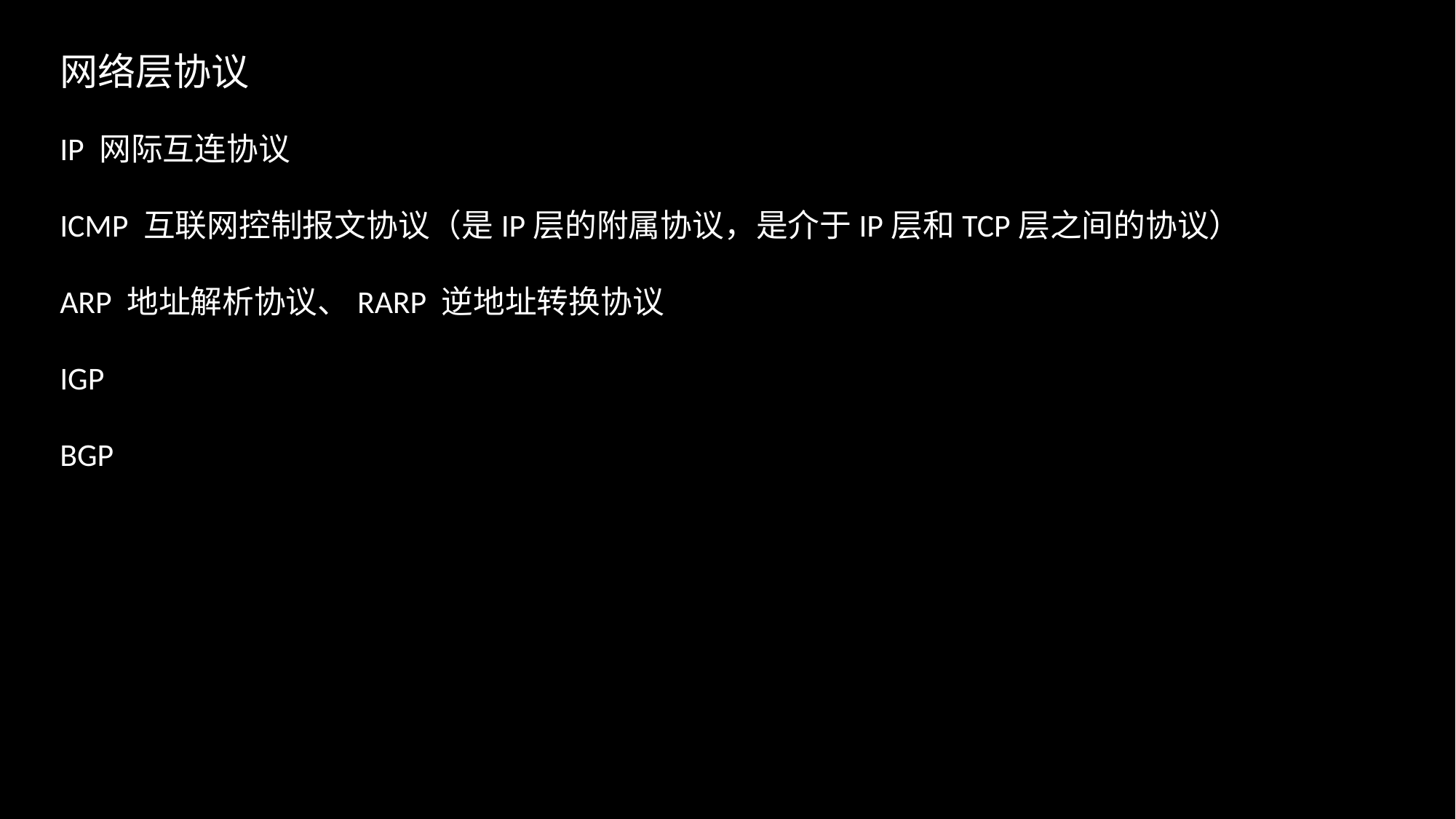

网络层协议
IP 网际互连协议

ICMP 互联网控制报文协议（是IP层的附属协议，是介于IP层和TCP层之间的协议）

ARP 地址解析协议、RARP 逆地址转换协议

IGP

BGP